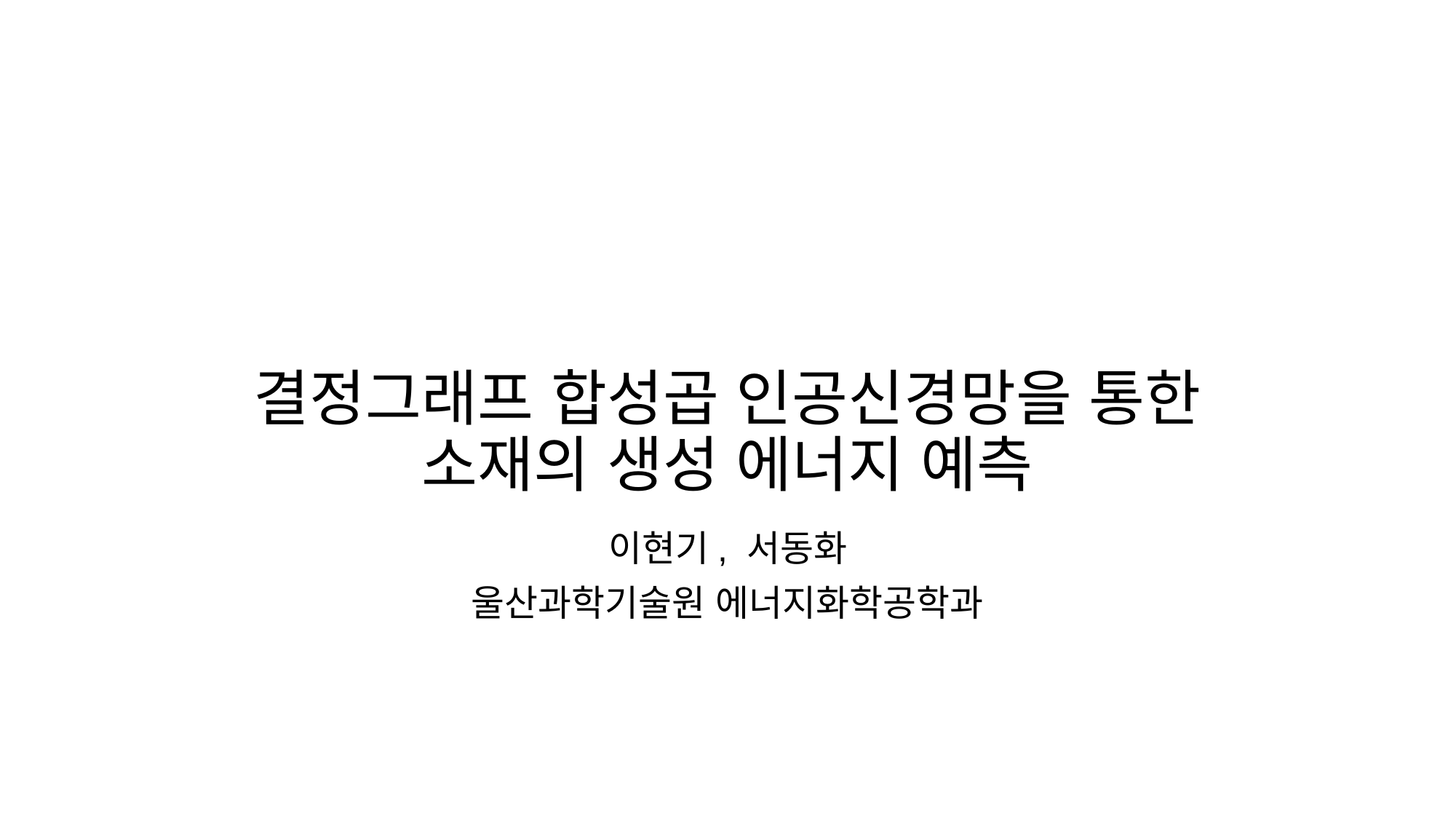

# 결정그래프 합성곱 인공신경망을 통한 소재의 생성 에너지 예측
이현기, 서동화
울산과학기술원 에너지화학공학과